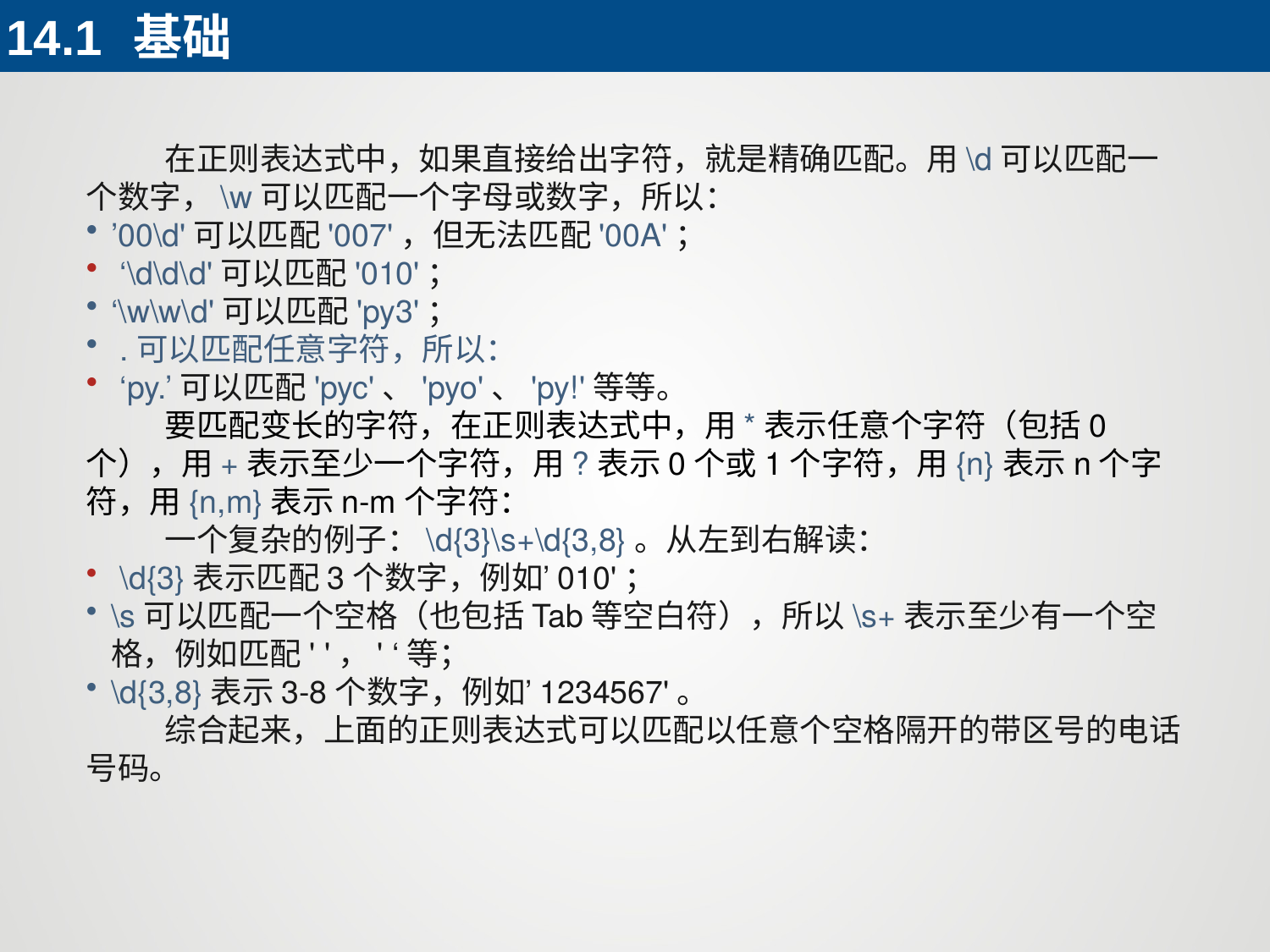

14.1 	基础
        在正则表达式中，如果直接给出字符，就是精确匹配。用\d可以匹配一个数字，\w可以匹配一个字母或数字，所以：
’00\d'可以匹配'007'，但无法匹配'00A'；
 ‘\d\d\d'可以匹配'010'；
‘\w\w\d'可以匹配'py3'；
 .可以匹配任意字符，所以：
 ‘py.’可以匹配'pyc'、'pyo'、'py!'等等。
        要匹配变长的字符，在正则表达式中，用*表示任意个字符（包括0个），用+表示至少一个字符，用?表示0个或1个字符，用{n}表示n个字符，用{n,m}表示n-m个字符：
        一个复杂的例子：\d{3}\s+\d{3,8}。从左到右解读：
 \d{3}表示匹配3个数字，例如’010'；
\s可以匹配一个空格（也包括Tab等空白符），所以\s+表示至少有一个空格，例如匹配' '，' ‘等；
\d{3,8}表示3-8个数字，例如’1234567'。
        综合起来，上面的正则表达式可以匹配以任意个空格隔开的带区号的电话号码。